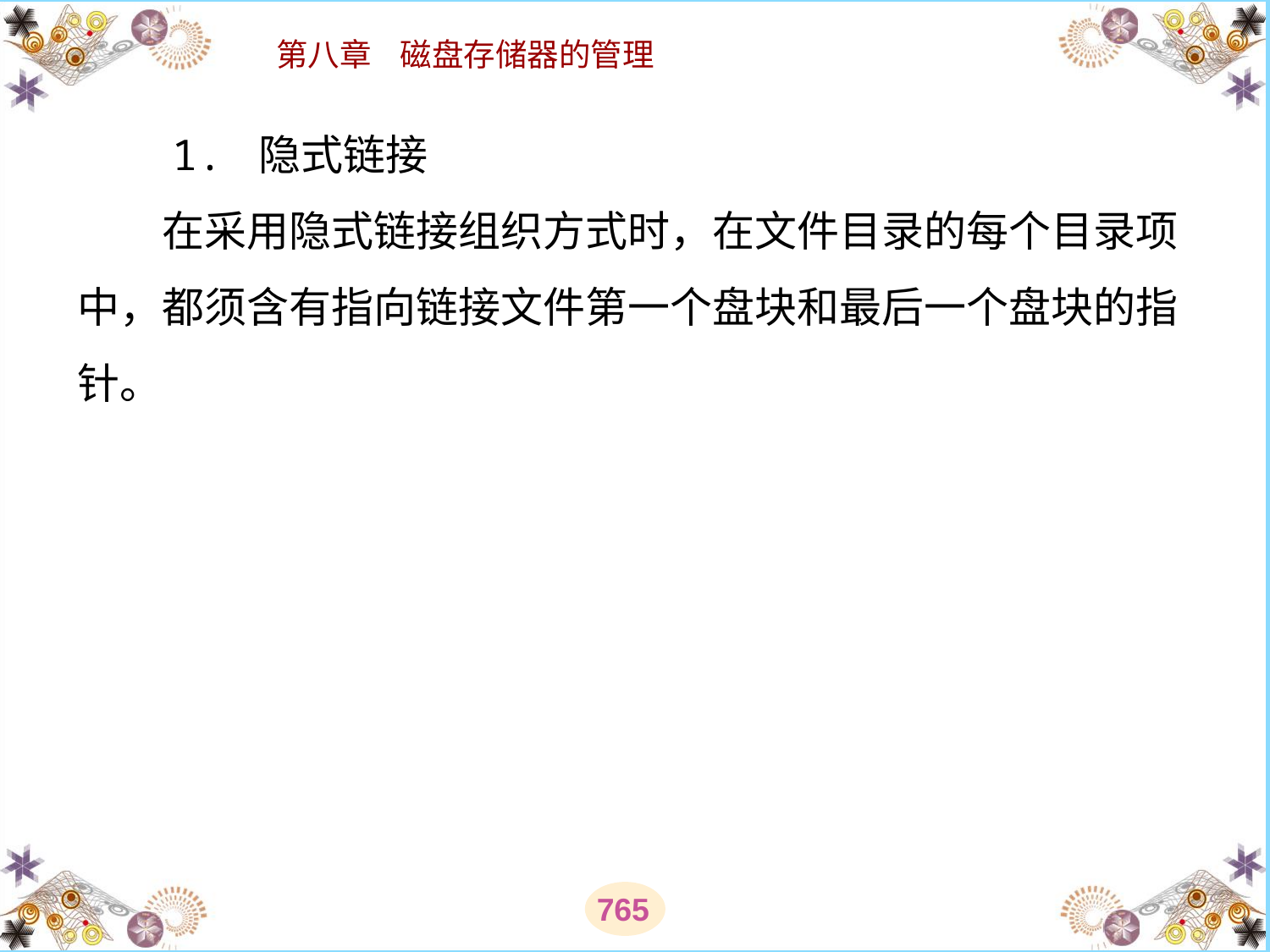

# 1. 隐式链接 　　在采用隐式链接组织方式时，在文件目录的每个目录项中，都须含有指向链接文件第一个盘块和最后一个盘块的指针。